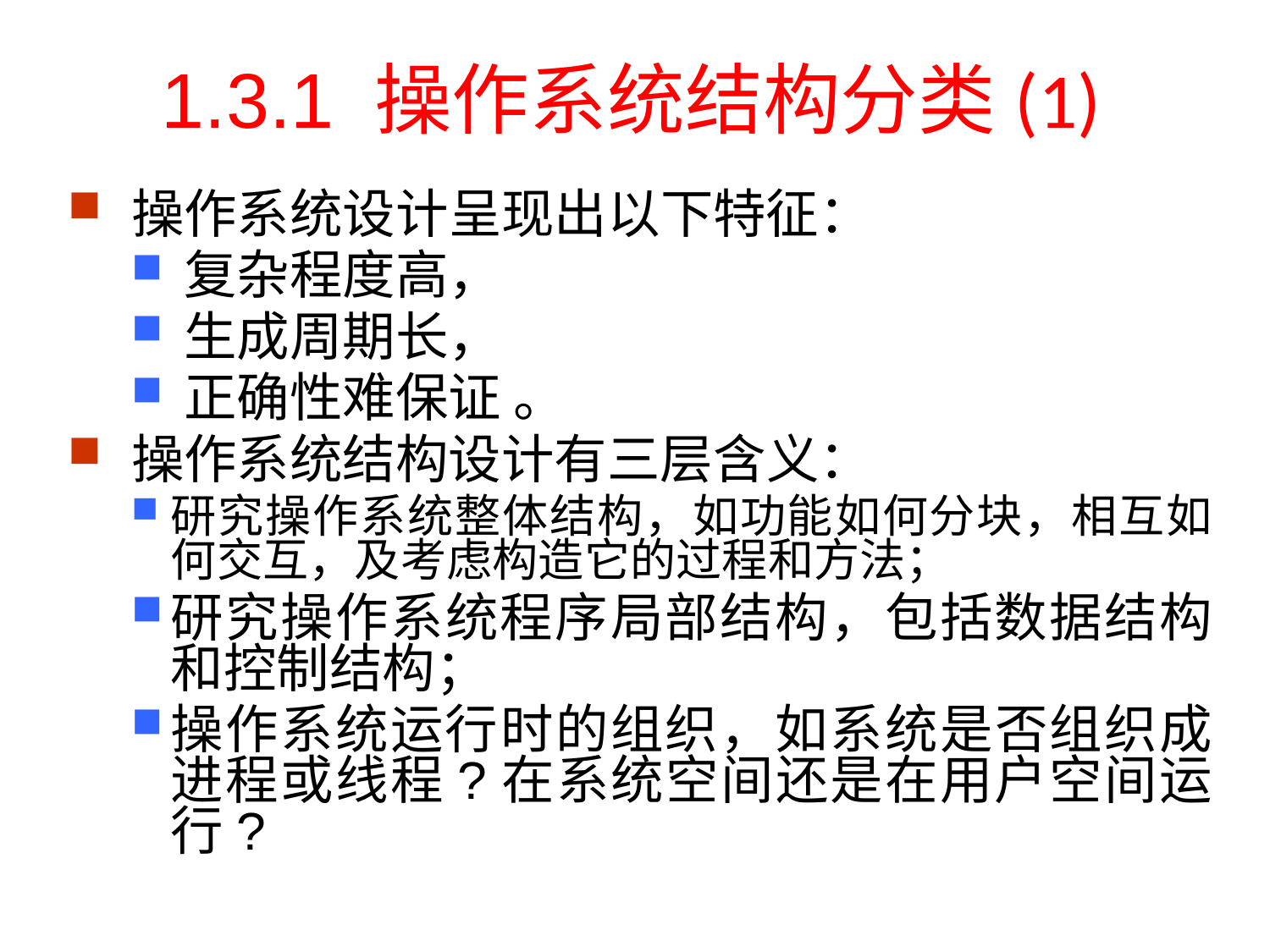

# 1.3.1 操作系统结构分类(1)
操作系统设计呈现出以下特征：
复杂程度高，
生成周期长，
正确性难保证 。
操作系统结构设计有三层含义：
研究操作系统整体结构，如功能如何分块，相互如何交互，及考虑构造它的过程和方法；
研究操作系统程序局部结构，包括数据结构和控制结构；
操作系统运行时的组织，如系统是否组织成进程或线程?在系统空间还是在用户空间运行?